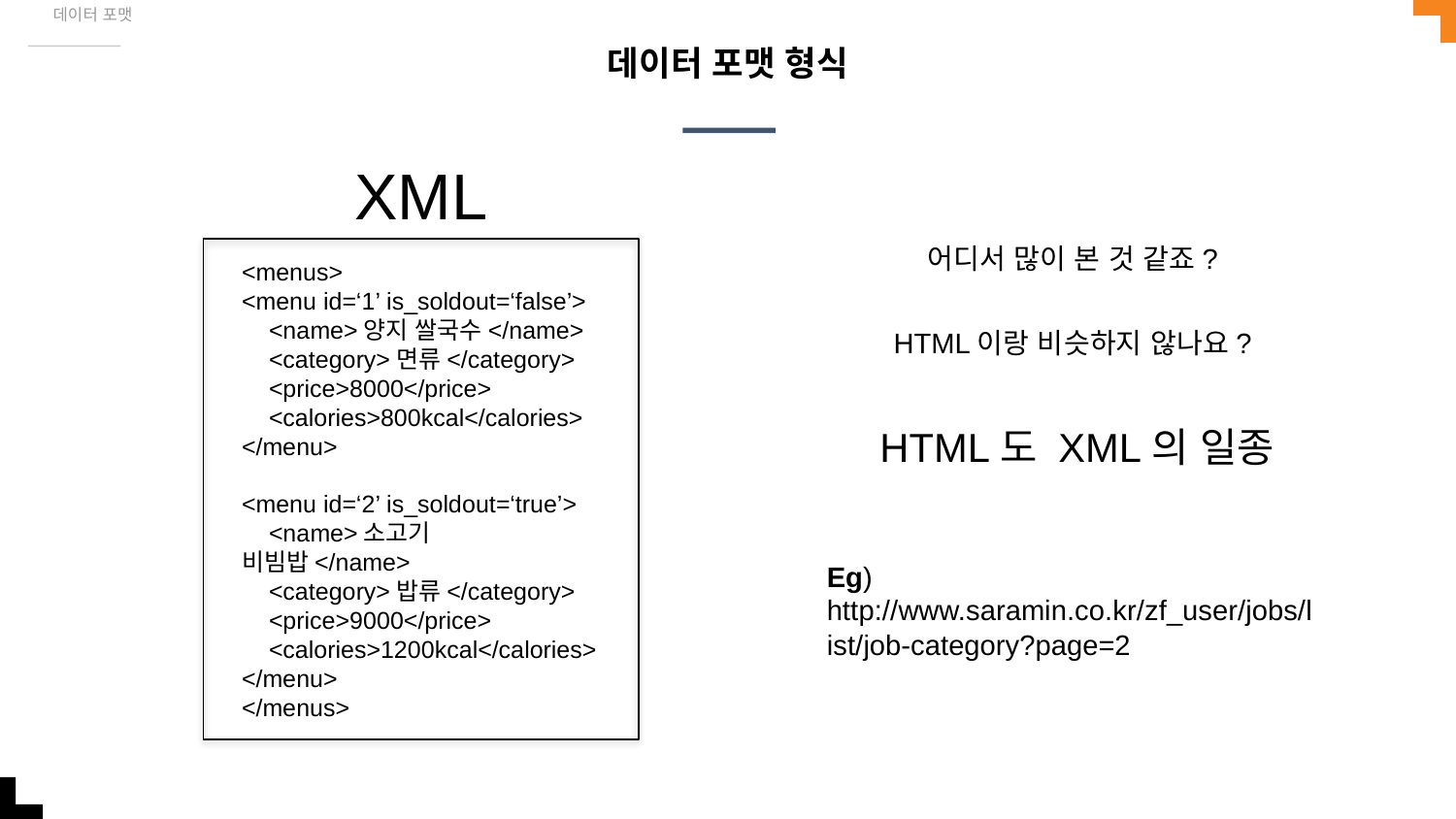

데이터 포맷
# 데이터 포맷 형식
XML
어디서 많이 본 것 같죠?

<menus>
<menu id=‘1’ is_soldout=‘false’>
    <name>양지 쌀국수</name>
    <category>면류</category>
    <price>8000</price>
    <calories>800kcal</calories>
</menu>

<menu id=‘2’ is_soldout=‘true’>
    <name>소고기 비빔밥</name>
    <category>밥류</category>
    <price>9000</price>
    <calories>1200kcal</calories>
</menu>
</menus>
HTML이랑 비슷하지 않나요?
HTML도 XML의 일종
Eg) http://www.saramin.co.kr/zf_user/jobs/list/job-category?page=2